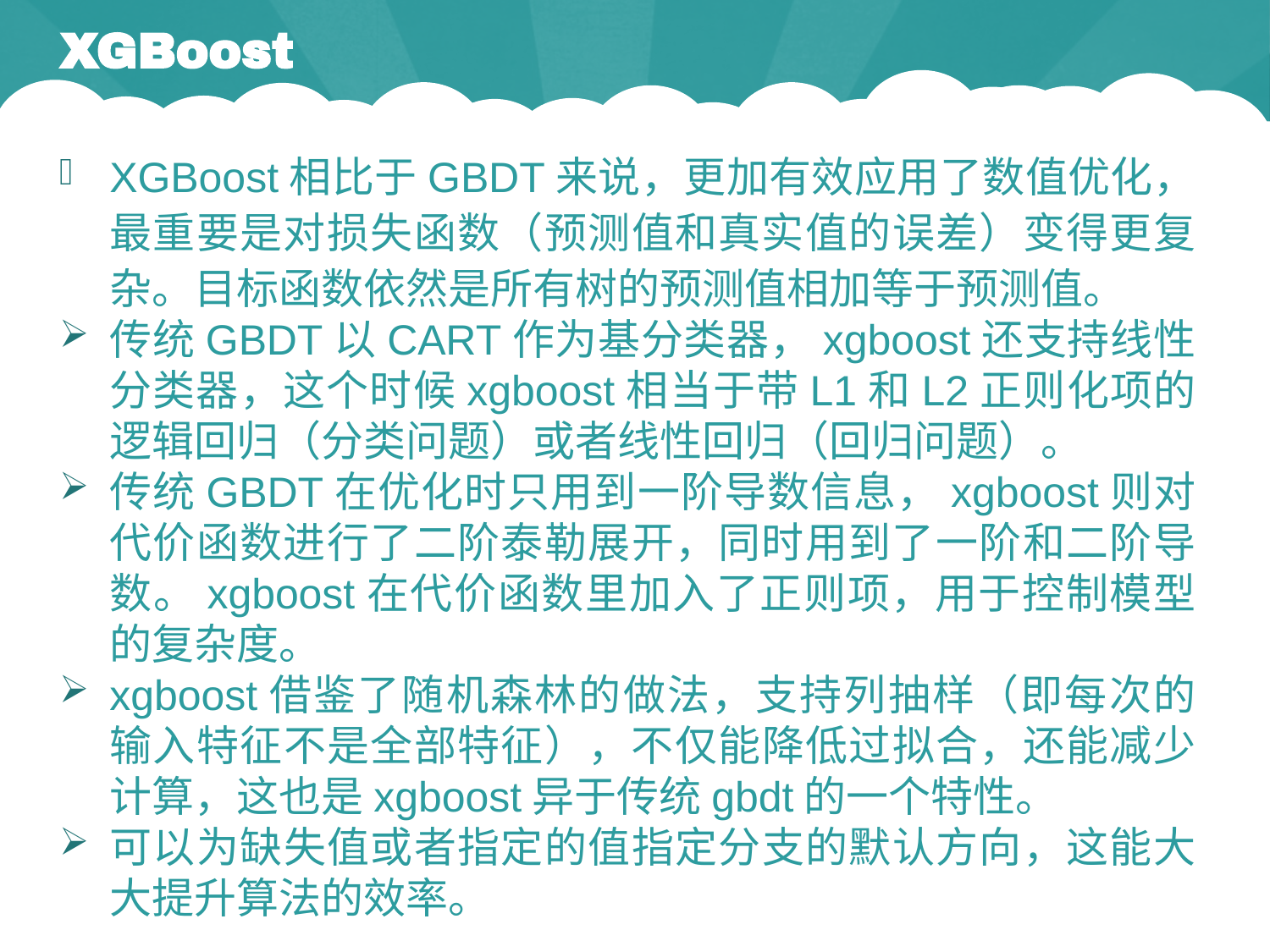

# XGBoost
XGBoost相比于GBDT来说，更加有效应用了数值优化，最重要是对损失函数（预测值和真实值的误差）变得更复杂。目标函数依然是所有树的预测值相加等于预测值。
传统GBDT以CART作为基分类器，xgboost还支持线性分类器，这个时候xgboost相当于带L1和L2正则化项的逻辑回归（分类问题）或者线性回归（回归问题）。
传统GBDT在优化时只用到一阶导数信息，xgboost则对代价函数进行了二阶泰勒展开，同时用到了一阶和二阶导数。xgboost在代价函数里加入了正则项，用于控制模型的复杂度。
xgboost借鉴了随机森林的做法，支持列抽样（即每次的输入特征不是全部特征），不仅能降低过拟合，还能减少计算，这也是xgboost异于传统gbdt的一个特性。
可以为缺失值或者指定的值指定分支的默认方向，这能大大提升算法的效率。